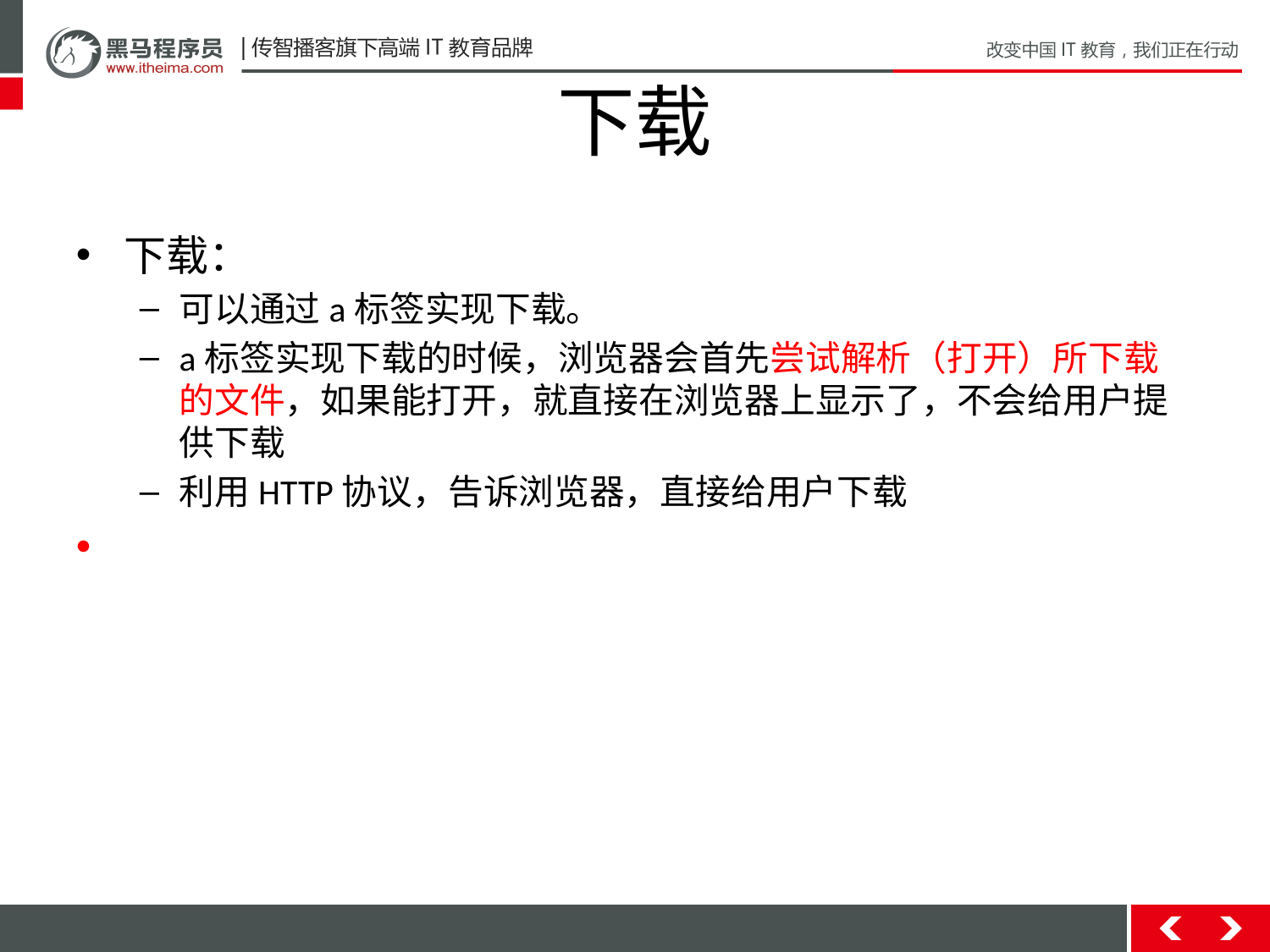

# 下载
下载：
可以通过a标签实现下载。
a标签实现下载的时候，浏览器会首先尝试解析（打开）所下载的文件，如果能打开，就直接在浏览器上显示了，不会给用户提供下载
利用HTTP协议，告诉浏览器，直接给用户下载